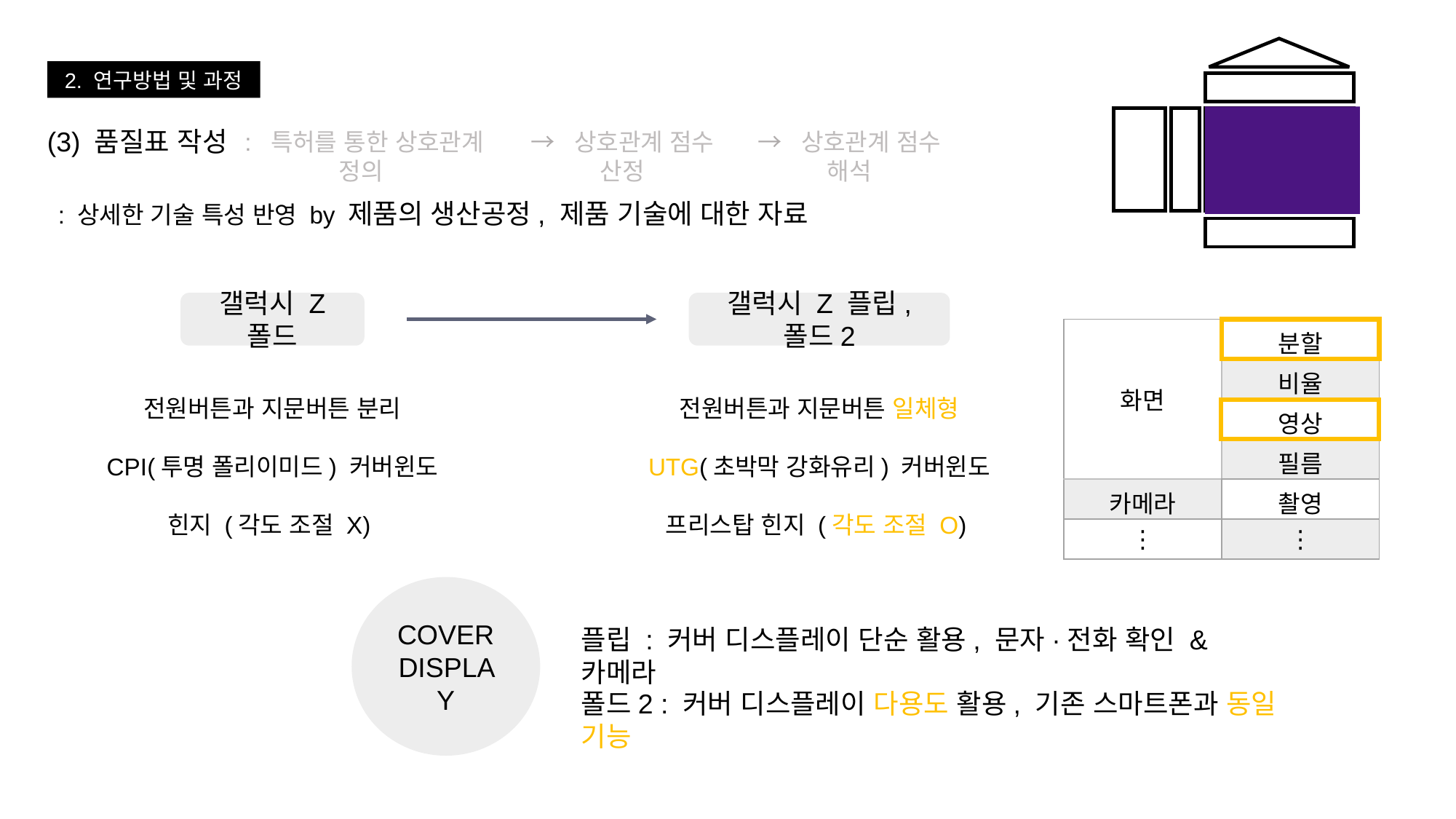

2. 연구방법 및 과정

(3) 품질표 작성
:  특허를 통한 상호관계 정의
→  상호관계 점수 산정
→  상호관계 점수 해석
: 상세한 기술 특성 반영 by 제품의 생산공정, 제품 기술에 대한 자료
갤럭시 Z 폴드
갤럭시 Z 플립, 폴드2
| 화면 | 분할 |
| --- | --- |
|  | 비율 |
|  | 영상 |
|  | 필름 |
| 카메라 | 촬영 |
| ⋮ | ⋮ |

전원버튼과 지문버튼 분리
CPI(투명 폴리이미드) 커버윈도
힌지 (각도 조절 X)
전원버튼과 지문버튼 일체형
UTG(초박막 강화유리) 커버윈도
프리스탑 힌지 (각도 조절 O)

COVER
DISPLAY
플립 : 커버 디스플레이 단순 활용, 문자·전화 확인 & 카메라
폴드2 : 커버 디스플레이 다용도 활용, 기존 스마트폰과 동일 기능